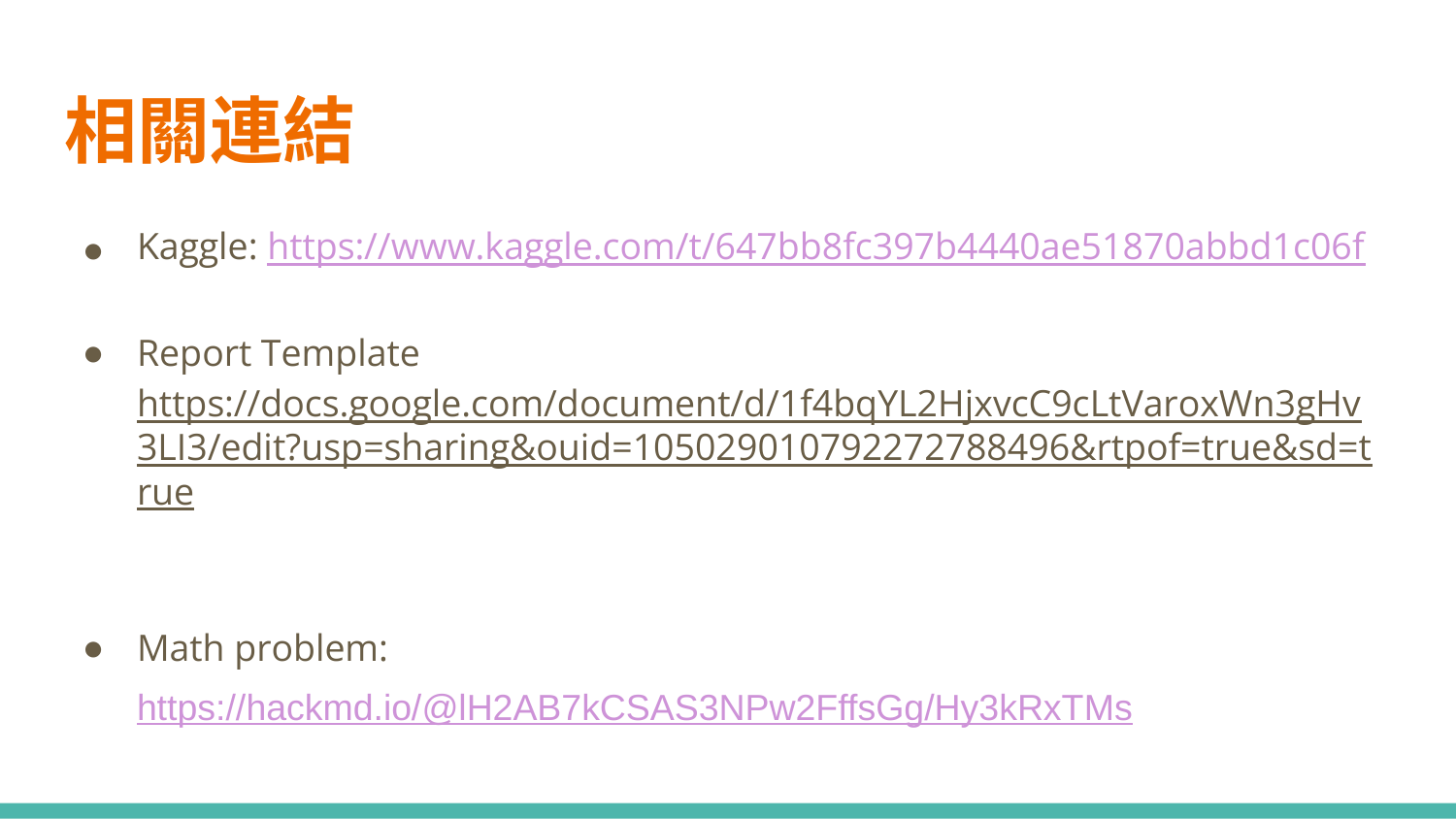

# 相關連結
Kaggle: https://www.kaggle.com/t/647bb8fc397b4440ae51870abbd1c06f

Report Template
https://docs.google.com/document/d/1f4bqYL2HjxvcC9cLtVaroxWn3gHv3LI3/edit?usp=sharing&ouid=105029010792272788496&rtpof=true&sd=true
Math problem:
https://hackmd.io/@lH2AB7kCSAS3NPw2FffsGg/Hy3kRxTMs